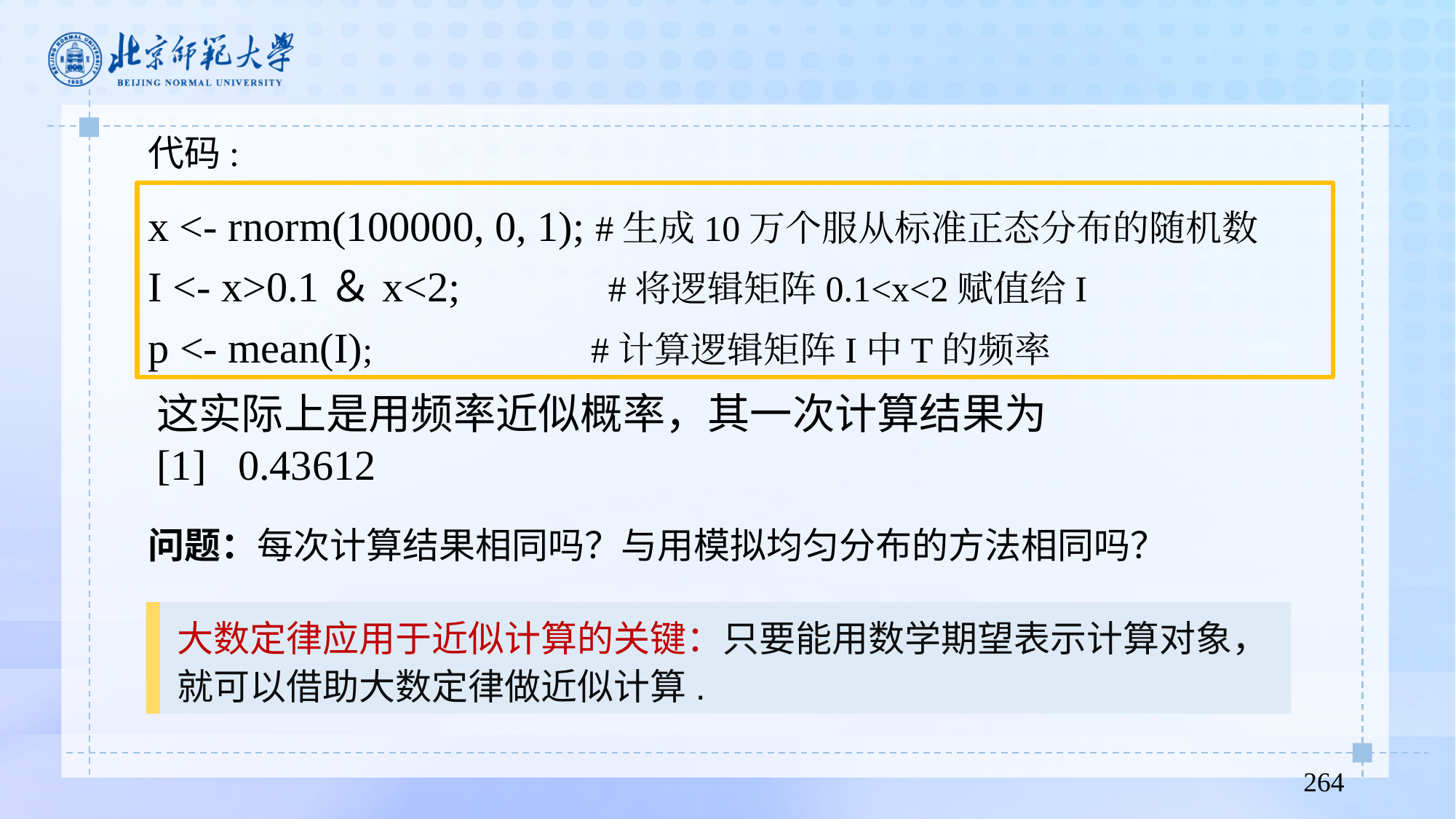

代码:
x <- rnorm(100000, 0, 1); #生成10万个服从标准正态分布的随机数
I <- x>0.1＆x<2;              #将逻辑矩阵0.1<x<2赋值给I
p <- mean(I);                        #计算逻辑矩阵I中T的频率
这实际上是用频率近似概率，其一次计算结果为
[1]   0.43612
问题：每次计算结果相同吗？与用模拟均匀分布的方法相同吗？

大数定律应用于近似计算的关键：只要能用数学期望表示计算对象，就可以借助大数定律做近似计算.
264